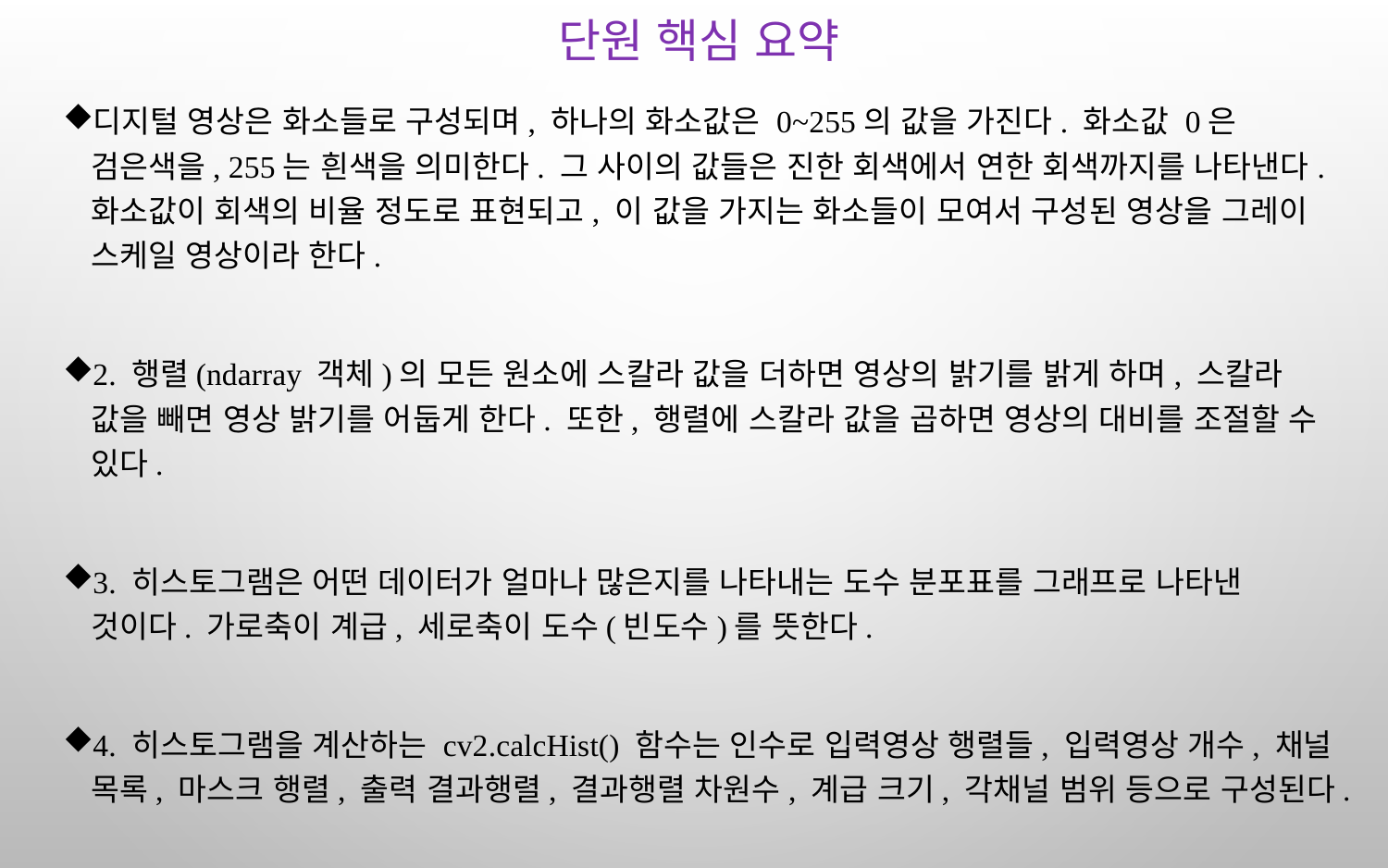

# 단원 핵심 요약
디지털 영상은 화소들로 구성되며, 하나의 화소값은 0~255의 값을 가진다. 화소값 0은 검은색을, 255는 흰색을 의미한다. 그 사이의 값들은 진한 회색에서 연한 회색까지를 나타낸다. 화소값이 회색의 비율 정도로 표현되고, 이 값을 가지는 화소들이 모여서 구성된 영상을 그레이 스케일 영상이라 한다.

2. 행렬(ndarray 객체)의 모든 원소에 스칼라 값을 더하면 영상의 밝기를 밝게 하며, 스칼라 값을 빼면 영상 밝기를 어둡게 한다. 또한, 행렬에 스칼라 값을 곱하면 영상의 대비를 조절할 수 있다.

3. 히스토그램은 어떤 데이터가 얼마나 많은지를 나타내는 도수 분포표를 그래프로 나타낸 것이다. 가로축이 계급, 세로축이 도수(빈도수)를 뜻한다.

4. 히스토그램을 계산하는 cv2.calcHist() 함수는 인수로 입력영상 행렬들, 입력영상 개수, 채널 목록, 마스크 행렬, 출력 결과행렬, 결과행렬 차원수, 계급 크기, 각채널 범위 등으로 구성된다.